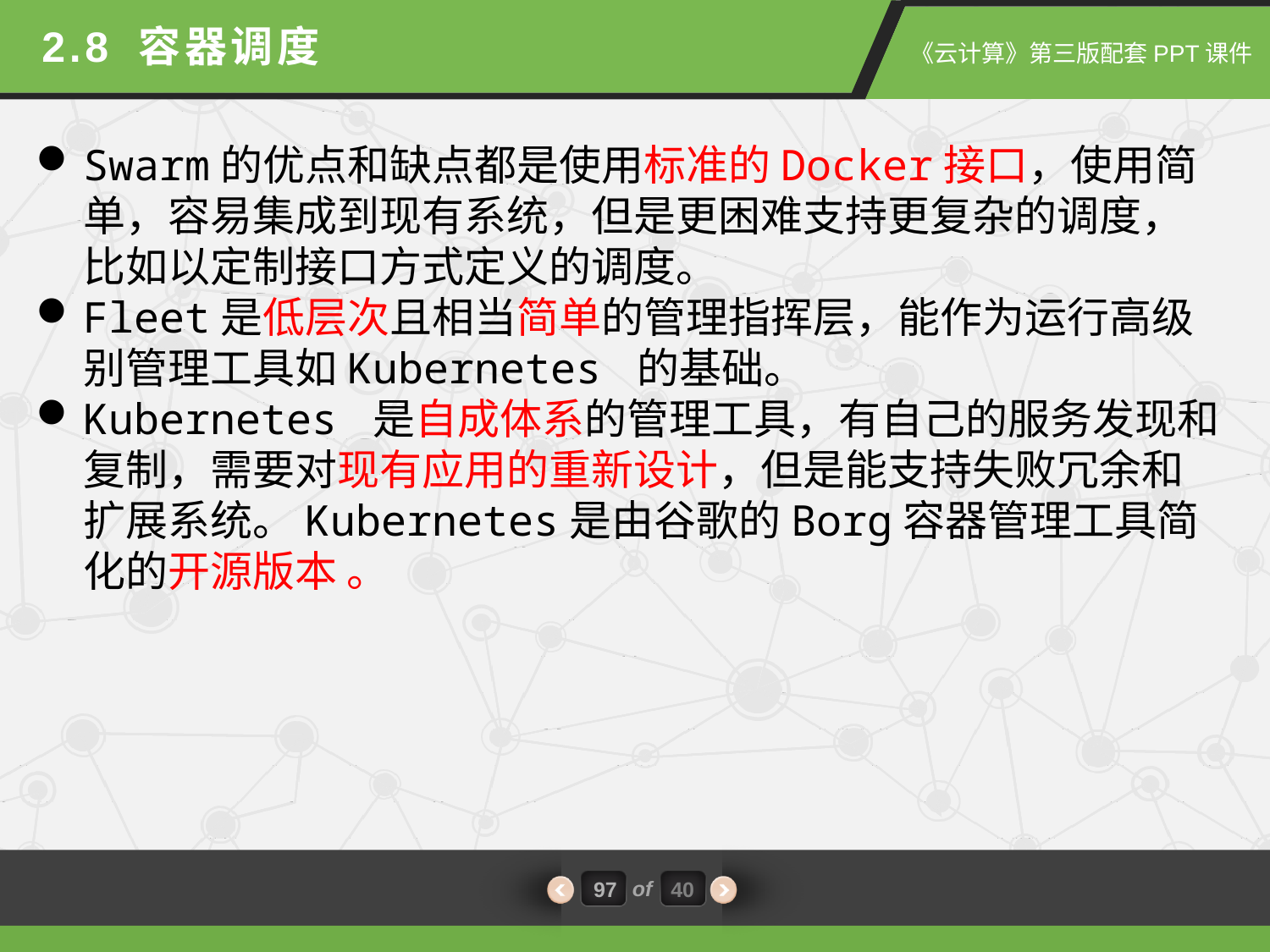

2.8 容器调度
Swarm的优点和缺点都是使用标准的Docker接口，使用简单，容易集成到现有系统，但是更困难支持更复杂的调度，比如以定制接口方式定义的调度。
Fleet是低层次且相当简单的管理指挥层，能作为运行高级别管理工具如Kubernetes 的基础。
Kubernetes 是自成体系的管理工具，有自己的服务发现和复制，需要对现有应用的重新设计，但是能支持失败冗余和扩展系统。Kubernetes是由谷歌的Borg容器管理工具简化的开源版本 。
97